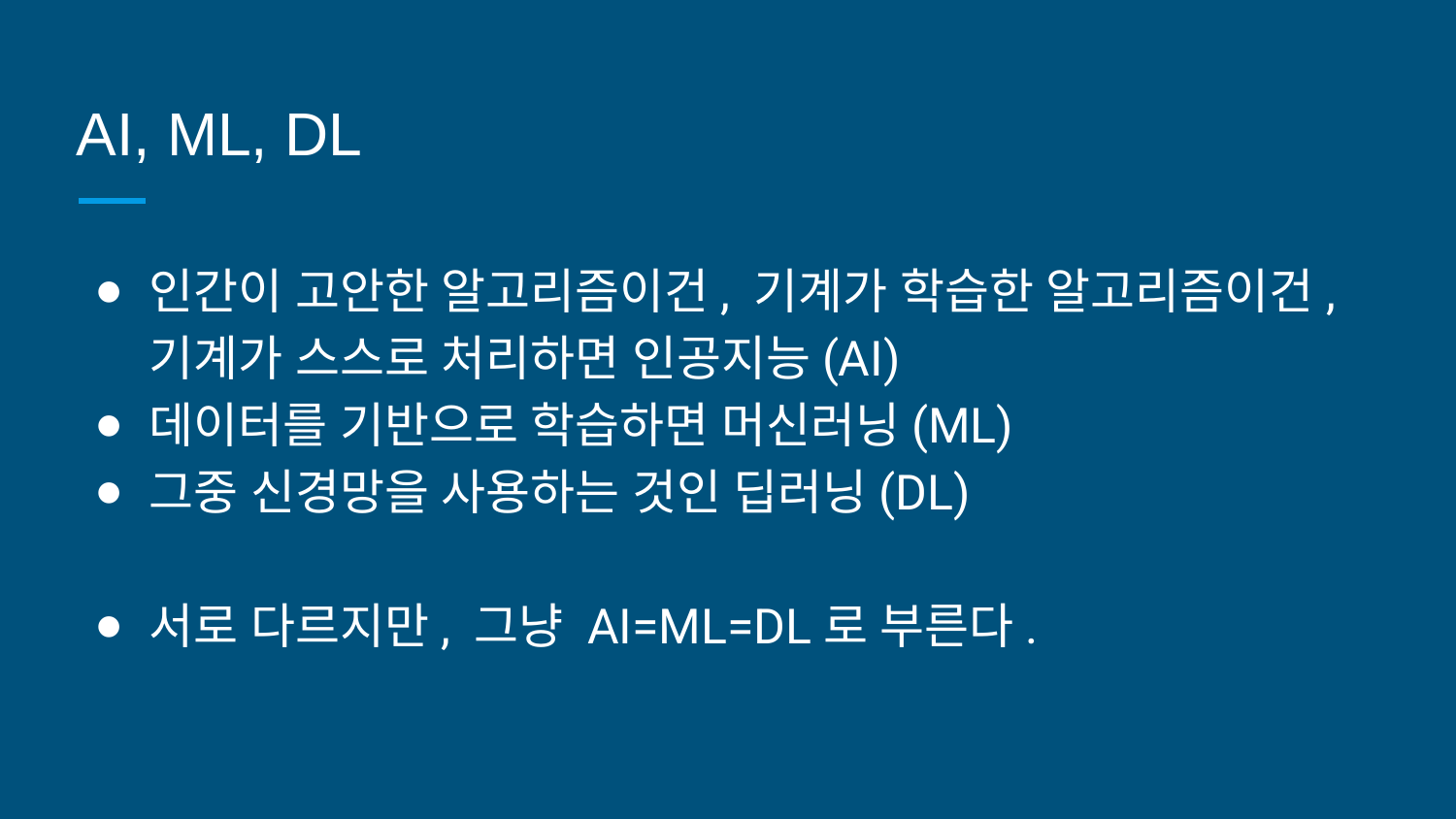

# AI, ML, DL
인간이 고안한 알고리즘이건, 기계가 학습한 알고리즘이건,기계가 스스로 처리하면 인공지능(AI)
데이터를 기반으로 학습하면 머신러닝(ML)
그중 신경망을 사용하는 것인 딥러닝(DL)

서로 다르지만, 그냥 AI=ML=DL로 부른다.